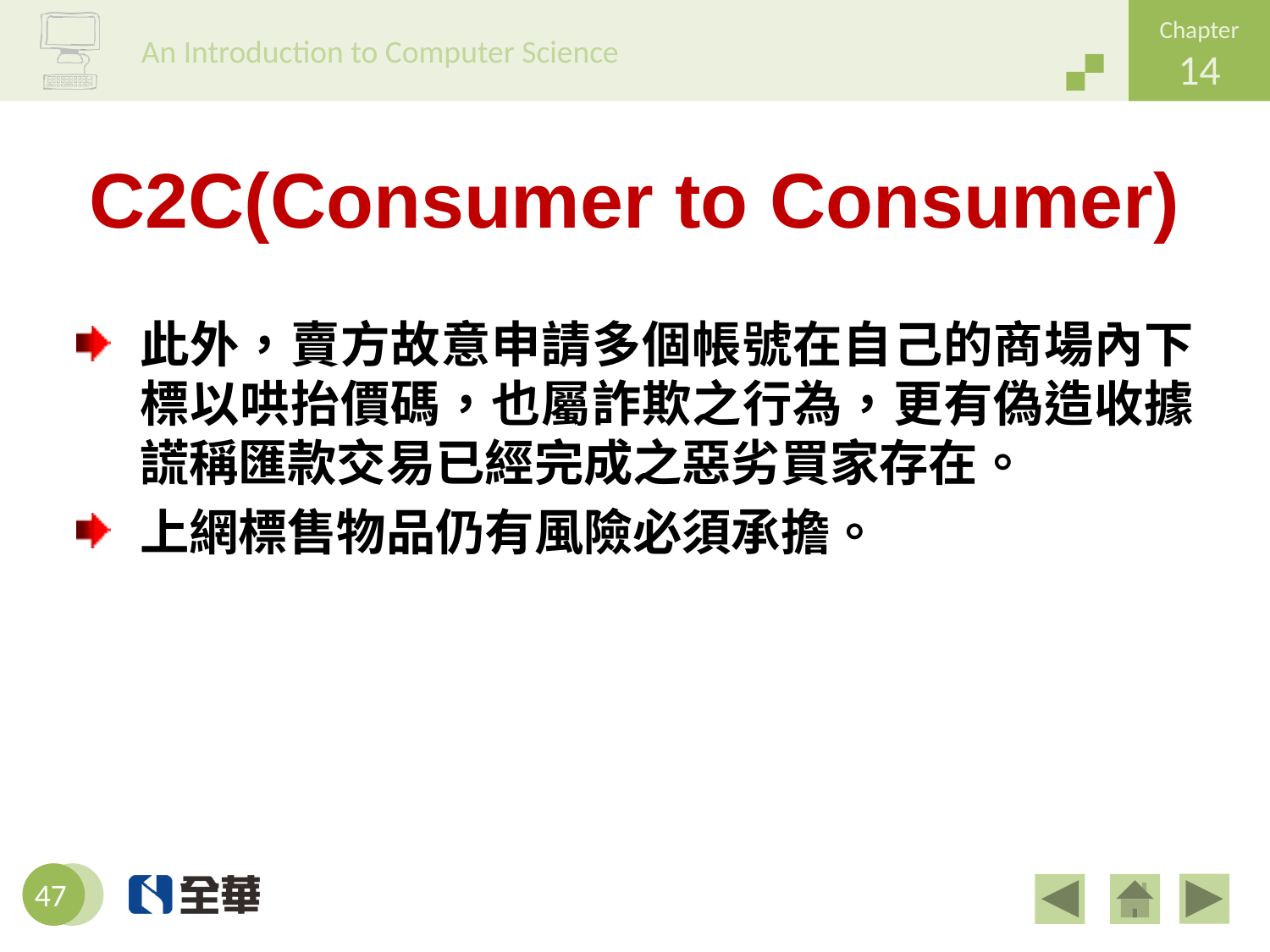

# C2C(Consumer to Consumer)
此外，賣方故意申請多個帳號在自己的商場內下標以哄抬價碼，也屬詐欺之行為，更有偽造收據謊稱匯款交易已經完成之惡劣買家存在。
上網標售物品仍有風險必須承擔。